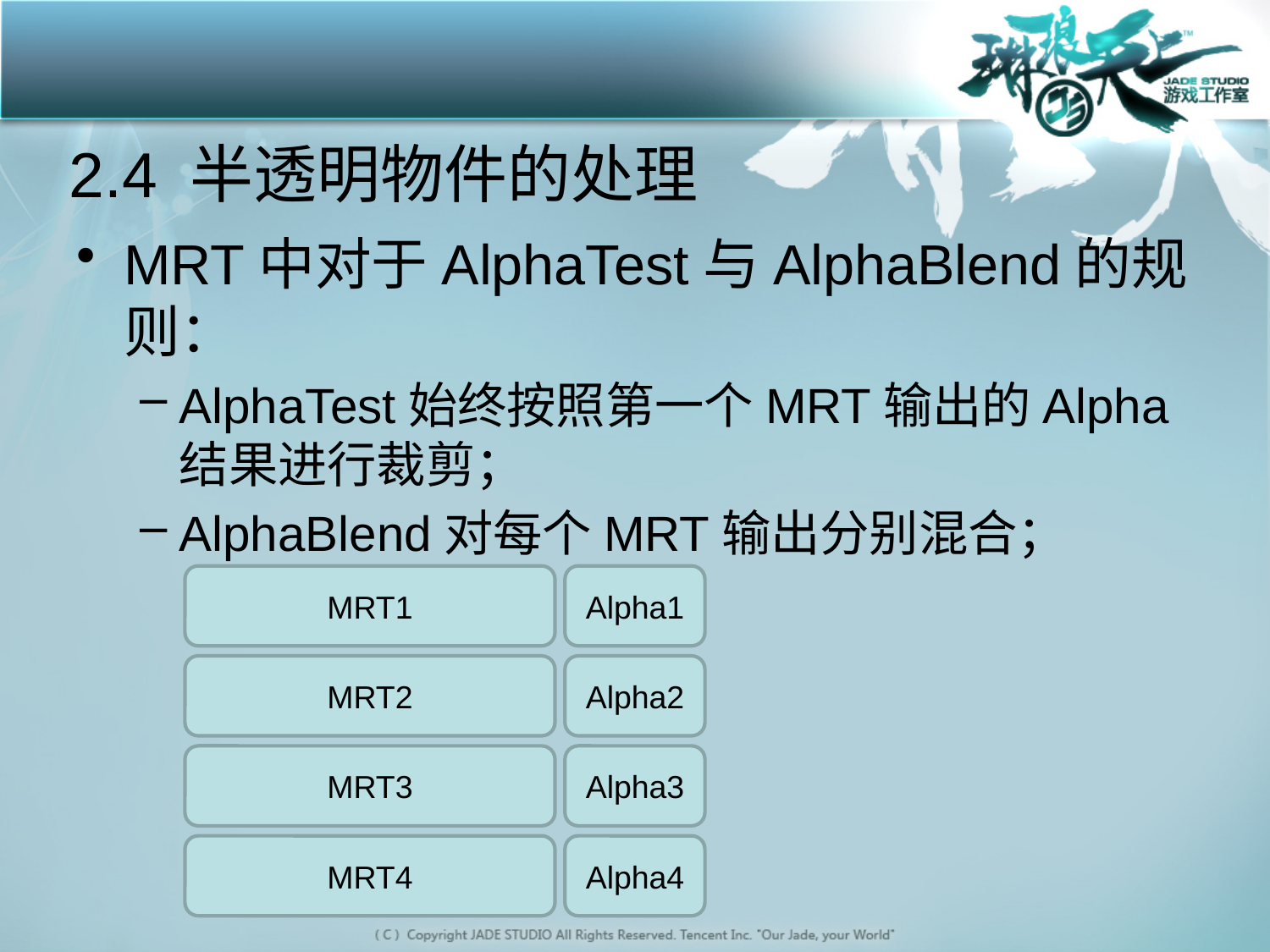

# 2.4 半透明物件的处理
MRT中对于AlphaTest与AlphaBlend的规则：
AlphaTest始终按照第一个MRT输出的Alpha结果进行裁剪；
AlphaBlend对每个MRT输出分别混合；
MRT1
Alpha1
MRT2
Alpha2
MRT3
Alpha3
MRT4
Alpha4